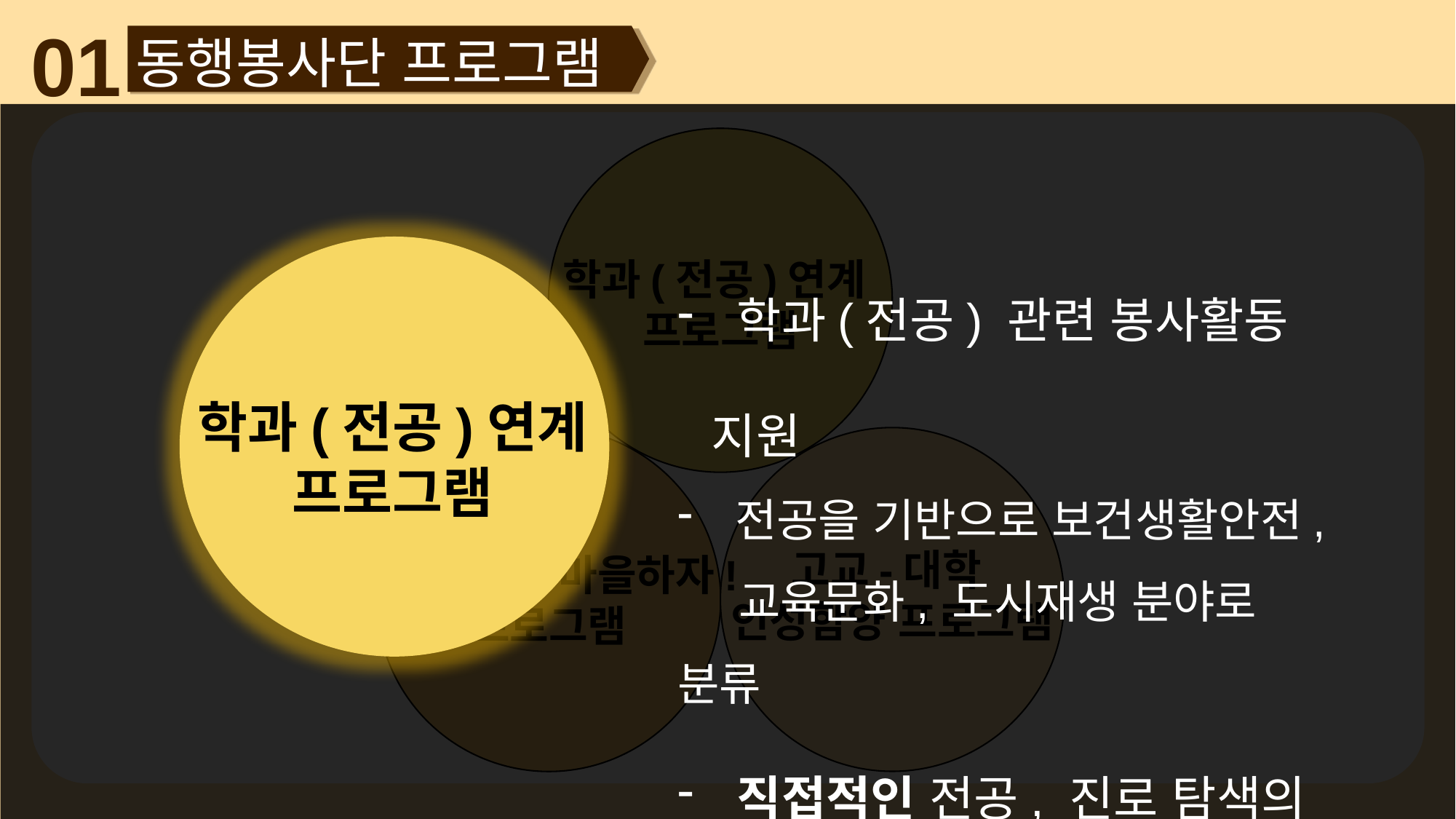

01
동행봉사단 프로그램

학과(전공)연계
프로그램
 학과(전공) 관련 봉사활동 지원
 전공을 기반으로 보건생활안전,
    교육문화, 도시재생 분야로 분류
 직접적인 전공, 진로 탐색의 기회

학과(전공)연계
프로그램

고교-대학
인성함양 프로그램
동의청년, 마을하자!
프로그램